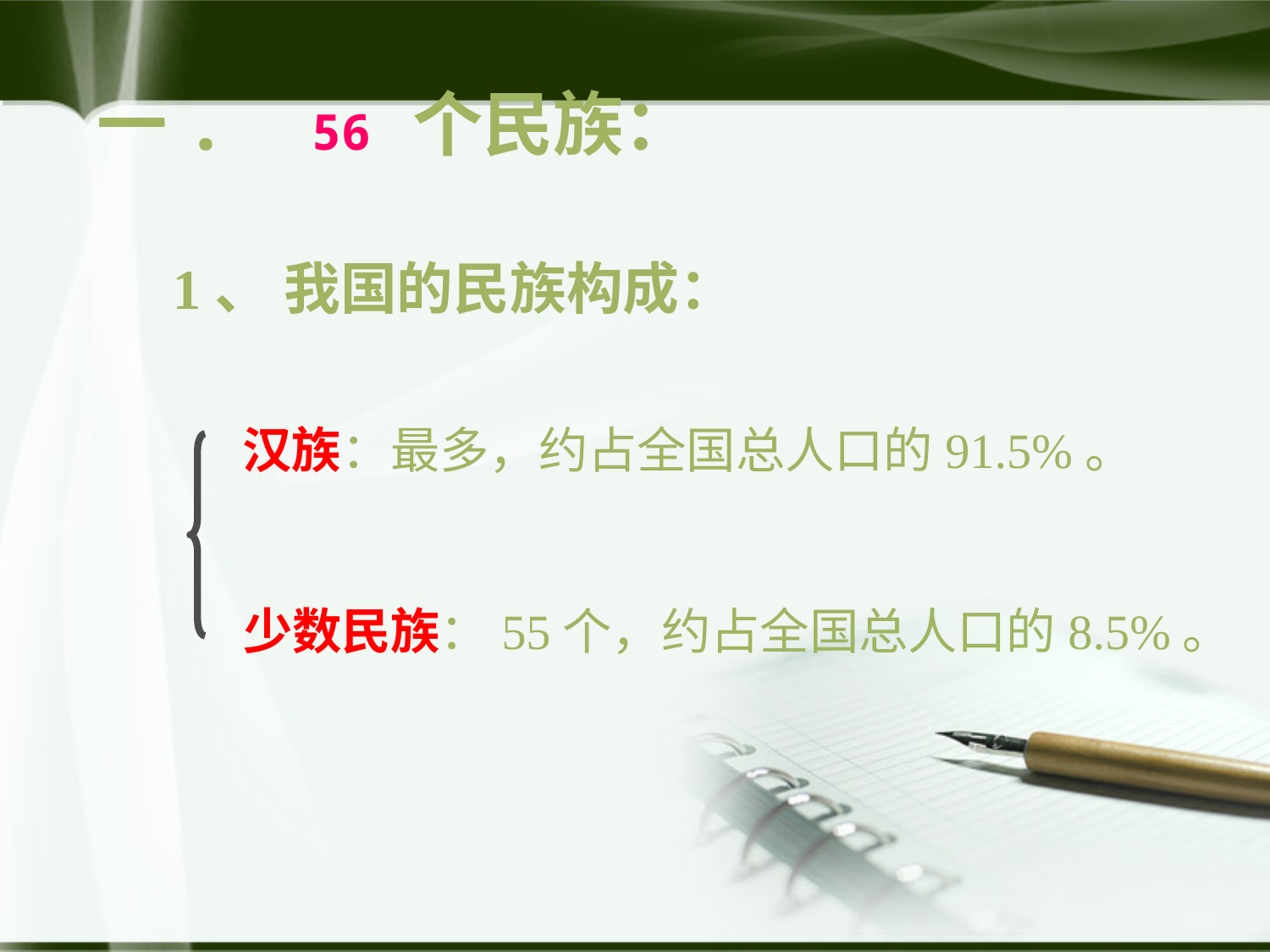

# 一.  56 个民族：
1、 我国的民族构成：
汉族：最多，约占全国总人口的91.5%。

少数民族：55个，约占全国总人口的8.5%。